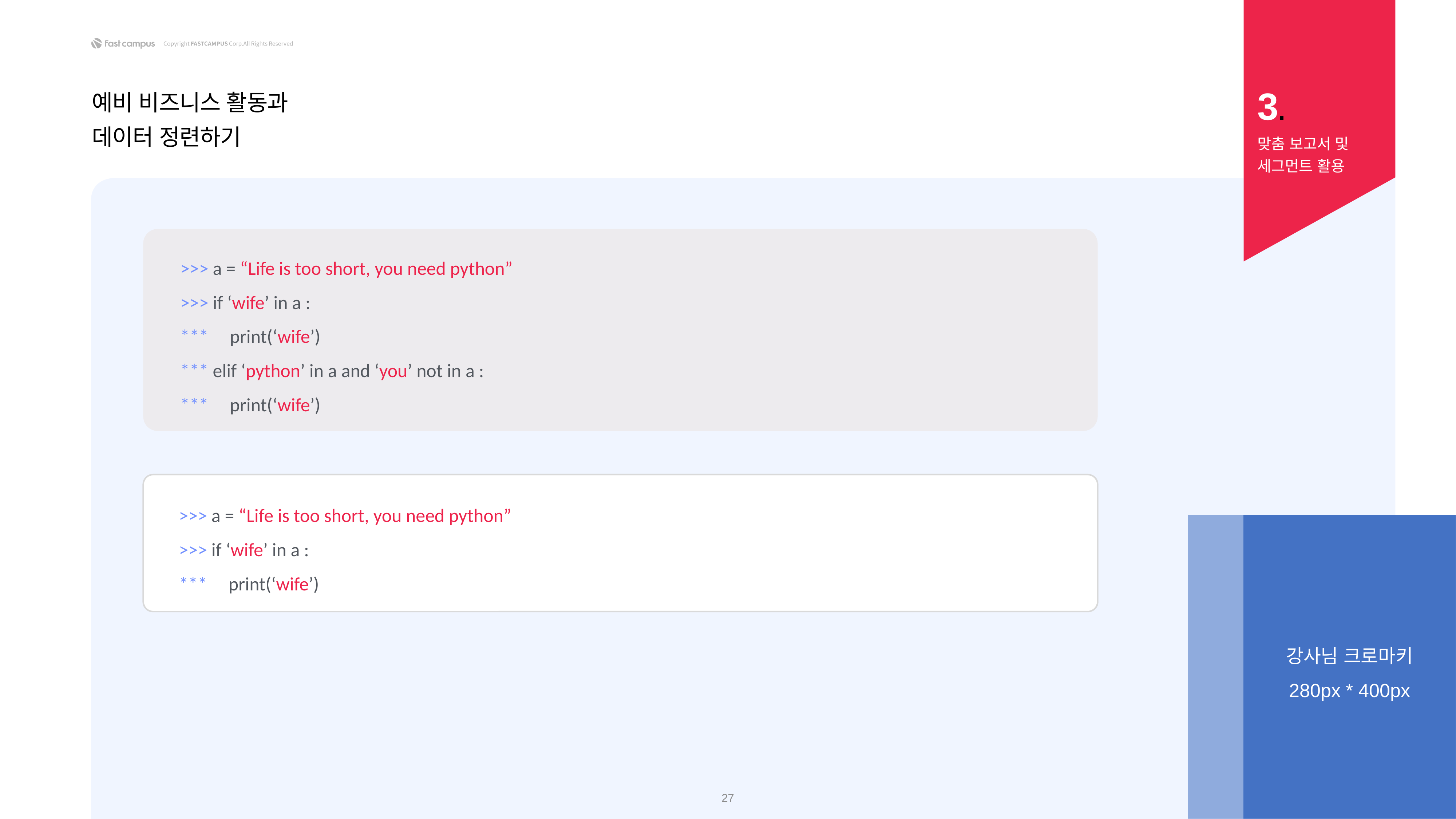

3.
예비 비즈니스 활동과
데이터 정련하기
맞춤 보고서 및
세그먼트 활용
>>> a = “Life is too short, you need python”
>>> if ‘wife’ in a :
***     print(‘wife’)
*** elif ‘python’ in a and ‘you’ not in a :
***     print(‘wife’)
>>> a = “Life is too short, you need python”
>>> if ‘wife’ in a :
***     print(‘wife’)

강사님 크로마키
280px * 400px
27